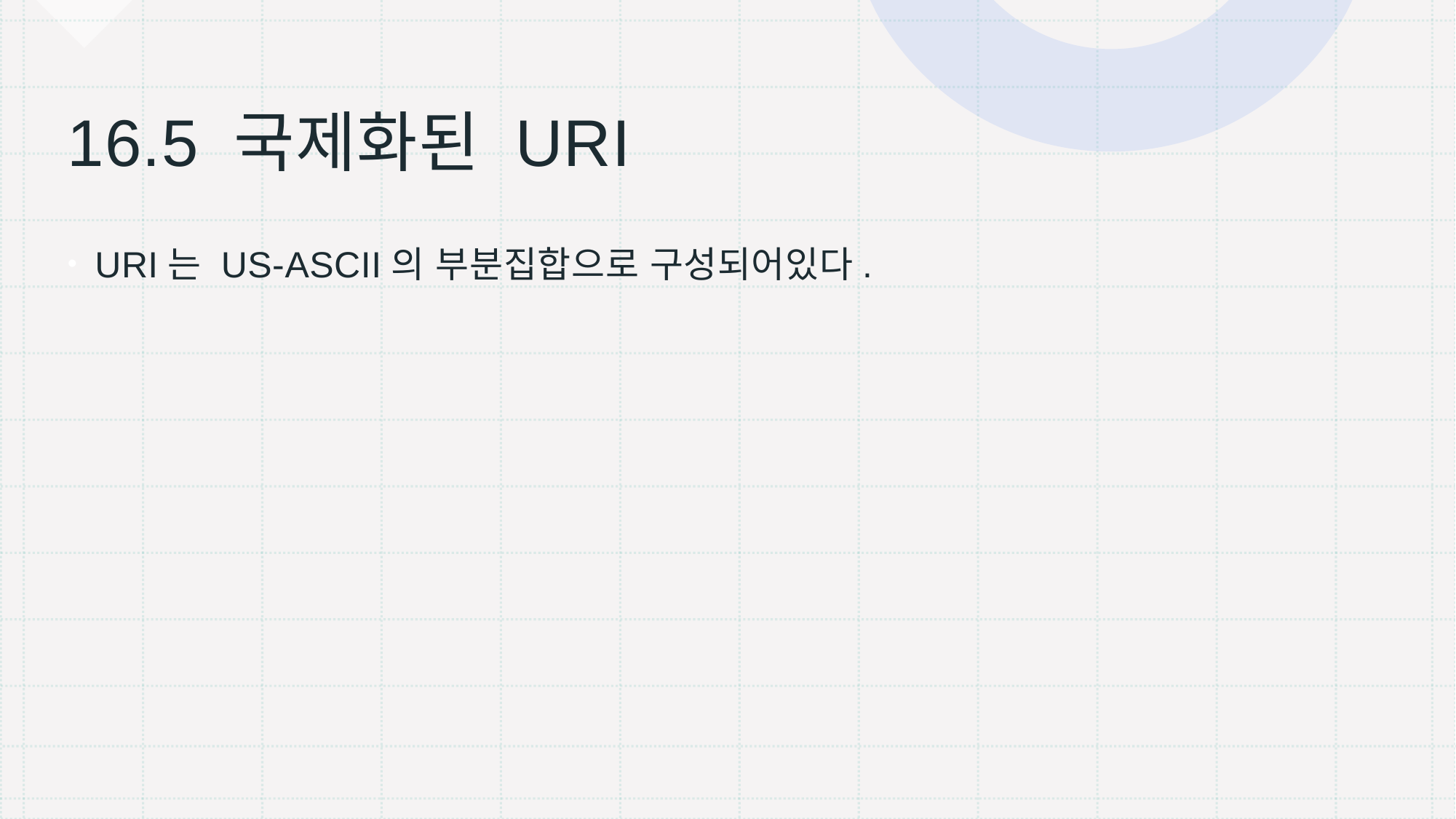

# 16.5 국제화된 URI
URI는 US-ASCII의 부분집합으로 구성되어있다.